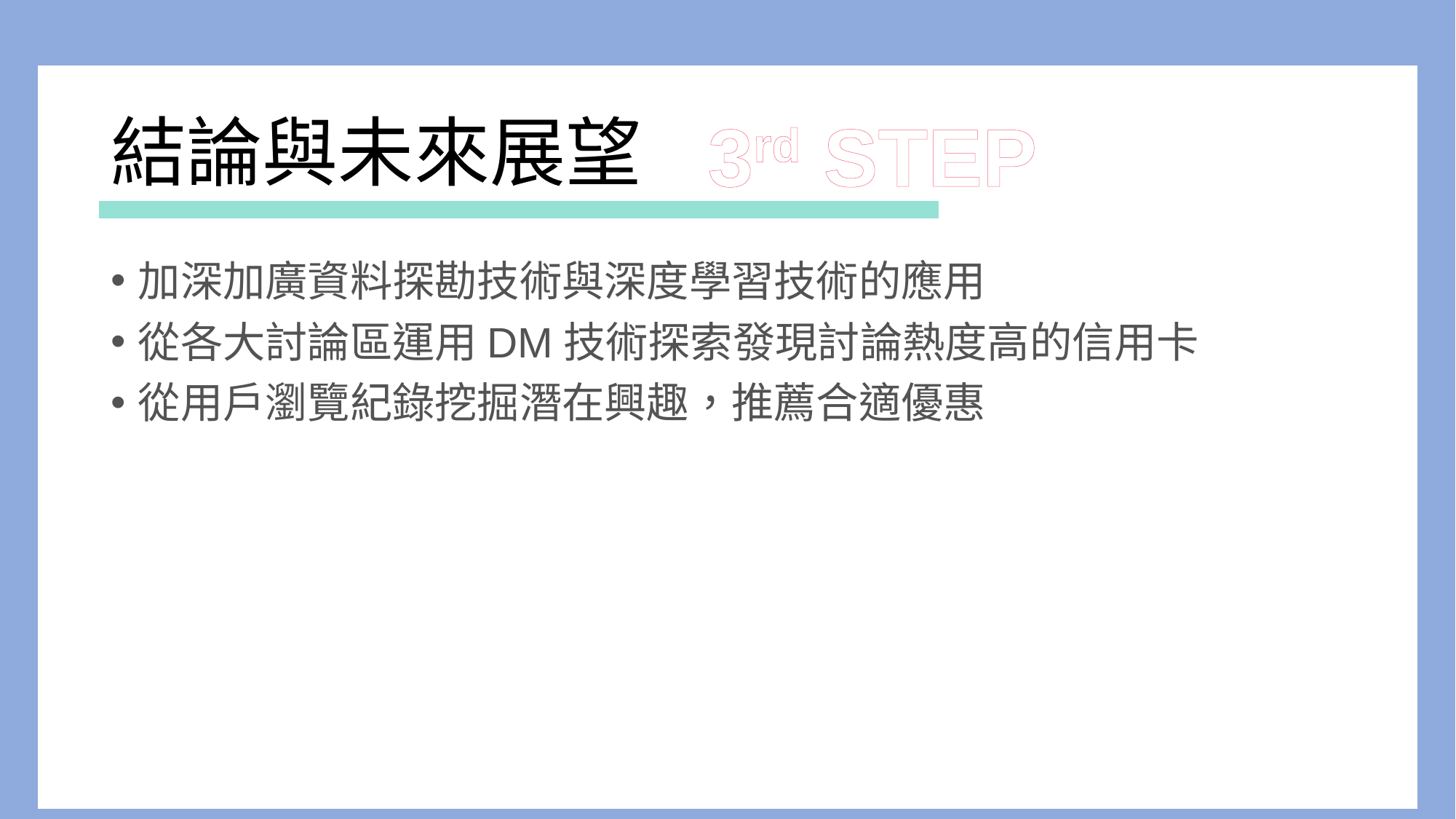

結論與未來展望
3rd STEP

加深加廣資料探勘技術與深度學習技術的應用
從各大討論區運用DM技術探索發現討論熱度高的信用卡
從用戶瀏覽紀錄挖掘潛在興趣，推薦合適優惠